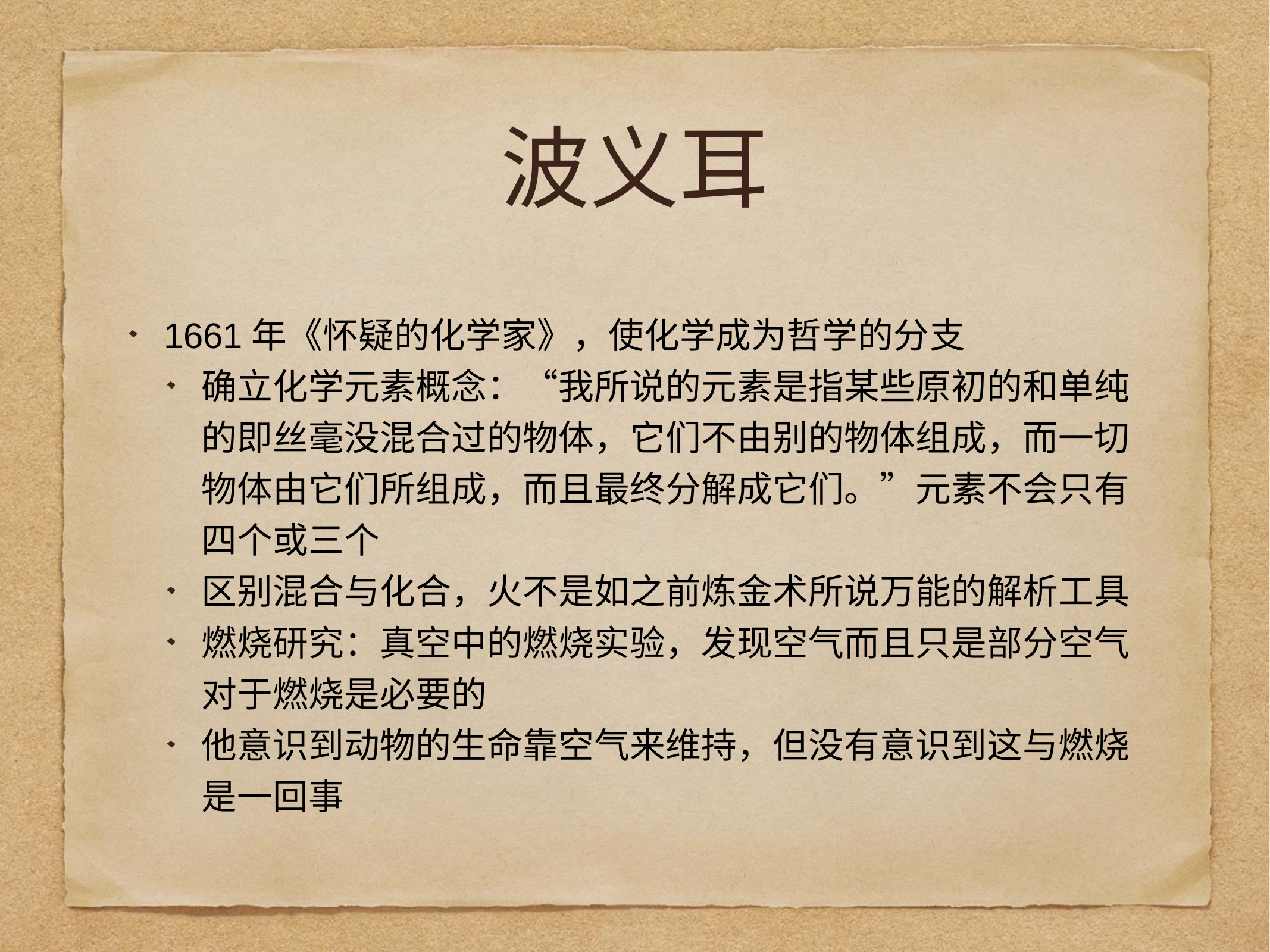

# 波义耳
1661年《怀疑的化学家》，使化学成为哲学的分支
确立化学元素概念：“我所说的元素是指某些原初的和单纯的即丝毫没混合过的物体，它们不由别的物体组成，而一切物体由它们所组成，而且最终分解成它们。”元素不会只有四个或三个
区别混合与化合，火不是如之前炼金术所说万能的解析工具
燃烧研究：真空中的燃烧实验，发现空气而且只是部分空气对于燃烧是必要的
他意识到动物的生命靠空气来维持，但没有意识到这与燃烧是一回事